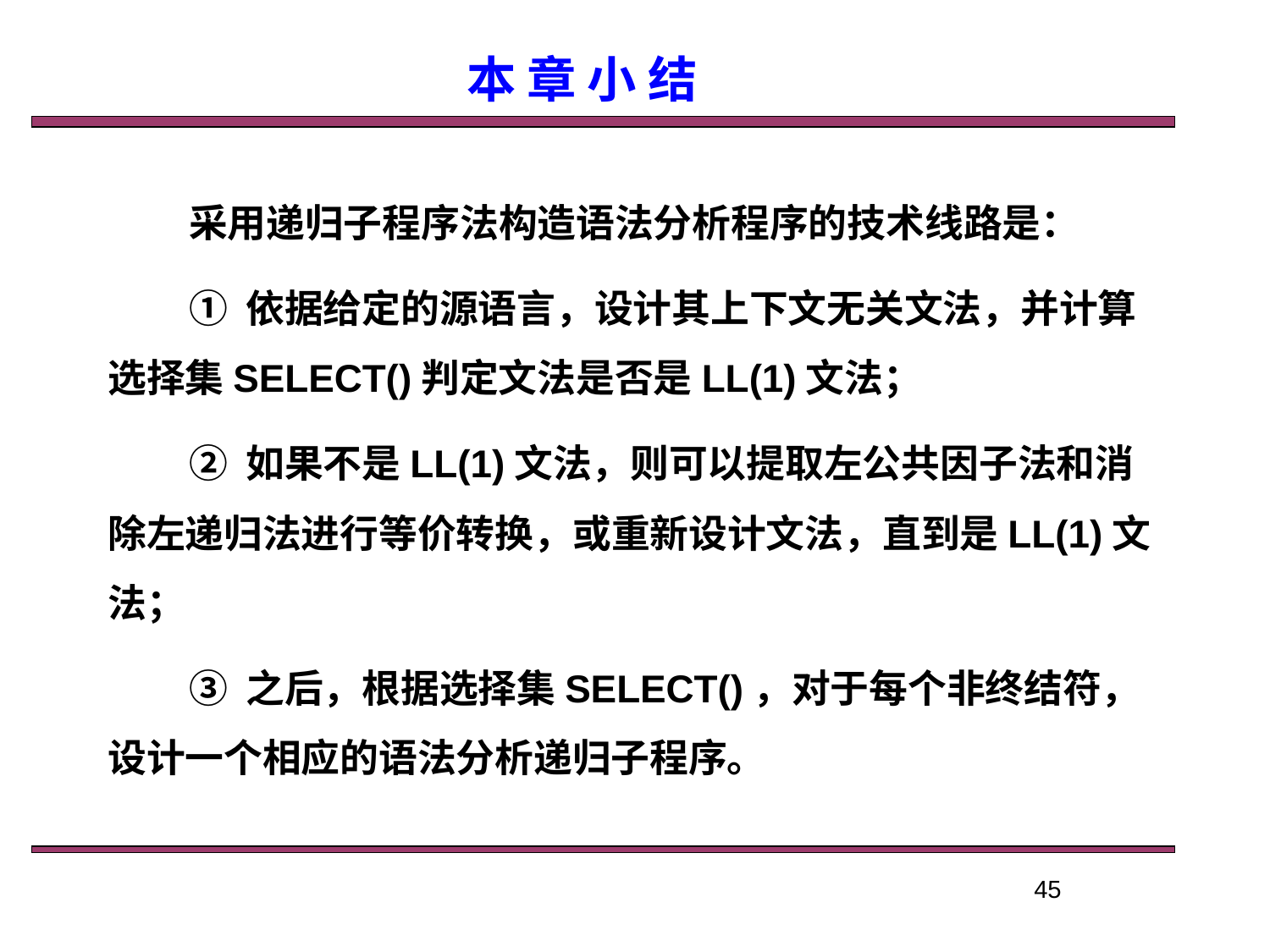

本 章 小 结
采用递归子程序法构造语法分析程序的技术线路是：
① 依据给定的源语言，设计其上下文无关文法，并计算选择集SELECT()判定文法是否是LL(1)文法；
② 如果不是LL(1)文法，则可以提取左公共因子法和消除左递归法进行等价转换，或重新设计文法，直到是LL(1)文法；
③ 之后，根据选择集SELECT()，对于每个非终结符，设计一个相应的语法分析递归子程序。
45